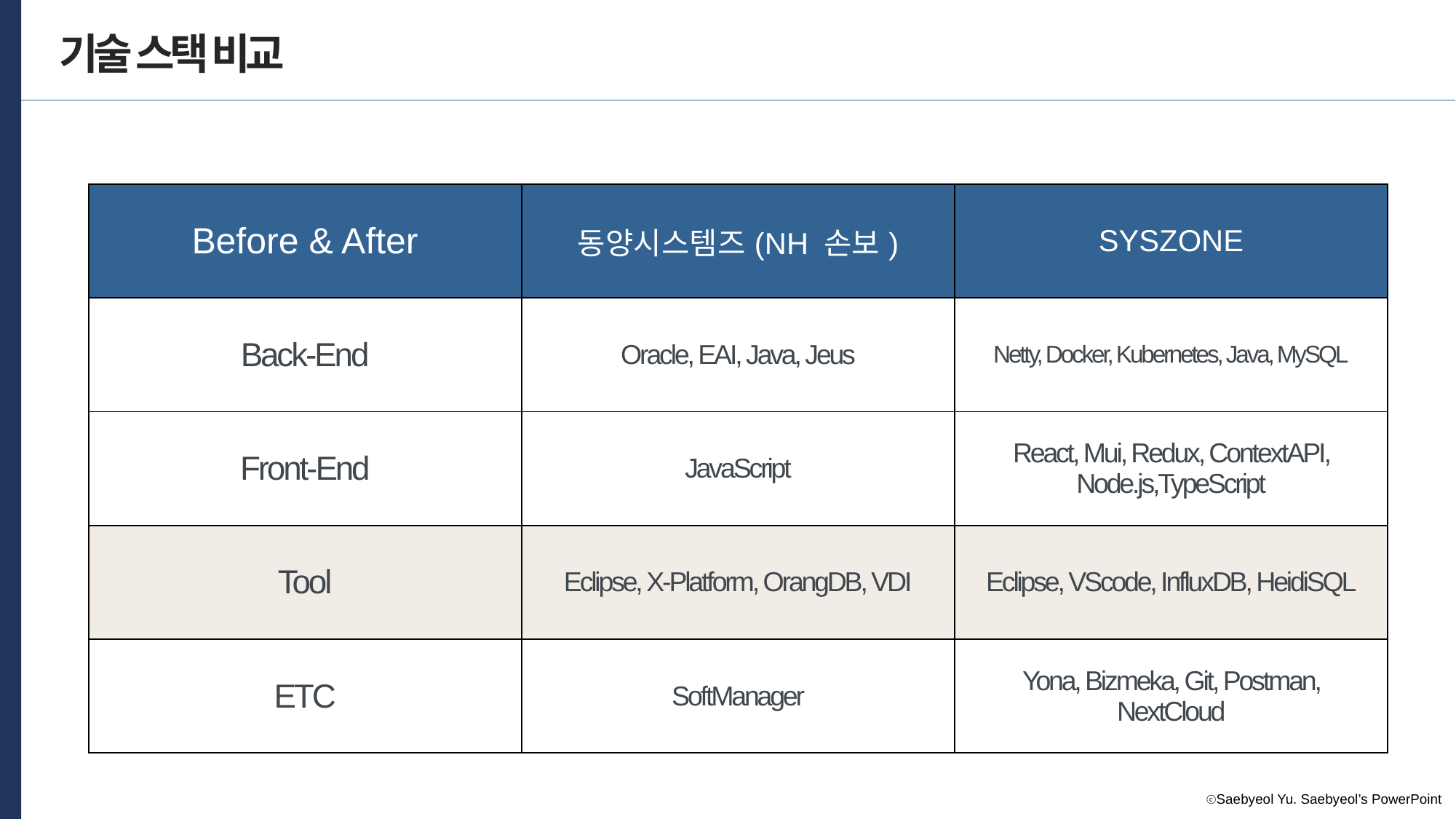

기술 스택 비교
| Before & After | 동양시스템즈(NH 손보) | SYSZONE |
| --- | --- | --- |
| Back-End | Oracle, EAI, Java, Jeus | Netty, Docker, Kubernetes, Java, MySQL |
| Front-End | JavaScript | React, Mui, Redux, ContextAPI, Node.js,TypeScript |
| Tool | Eclipse, X-Platform, OrangDB, VDI | Eclipse, VScode, InfluxDB, HeidiSQL |
| ETC | SoftManager | Yona, Bizmeka, Git, Postman, NextCloud |